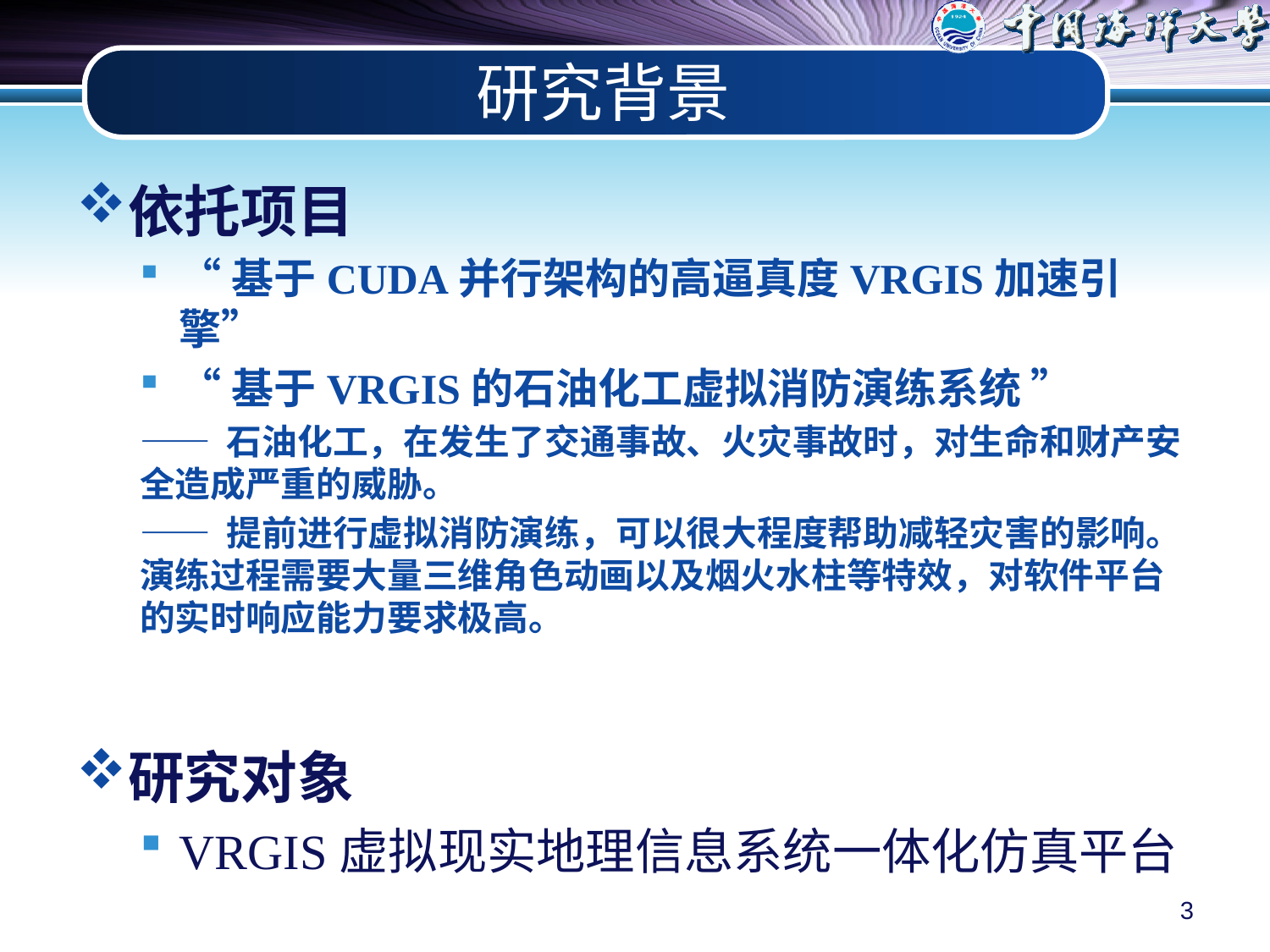

# 研究背景
依托项目
“基于CUDA并行架构的高逼真度VRGIS加速引擎”
“基于VRGIS的石油化工虚拟消防演练系统 ”
—— 石油化工，在发生了交通事故、火灾事故时，对生命和财产安全造成严重的威胁。
—— 提前进行虚拟消防演练，可以很大程度帮助减轻灾害的影响。演练过程需要大量三维角色动画以及烟火水柱等特效，对软件平台的实时响应能力要求极高。

研究对象
VRGIS虚拟现实地理信息系统一体化仿真平台

3